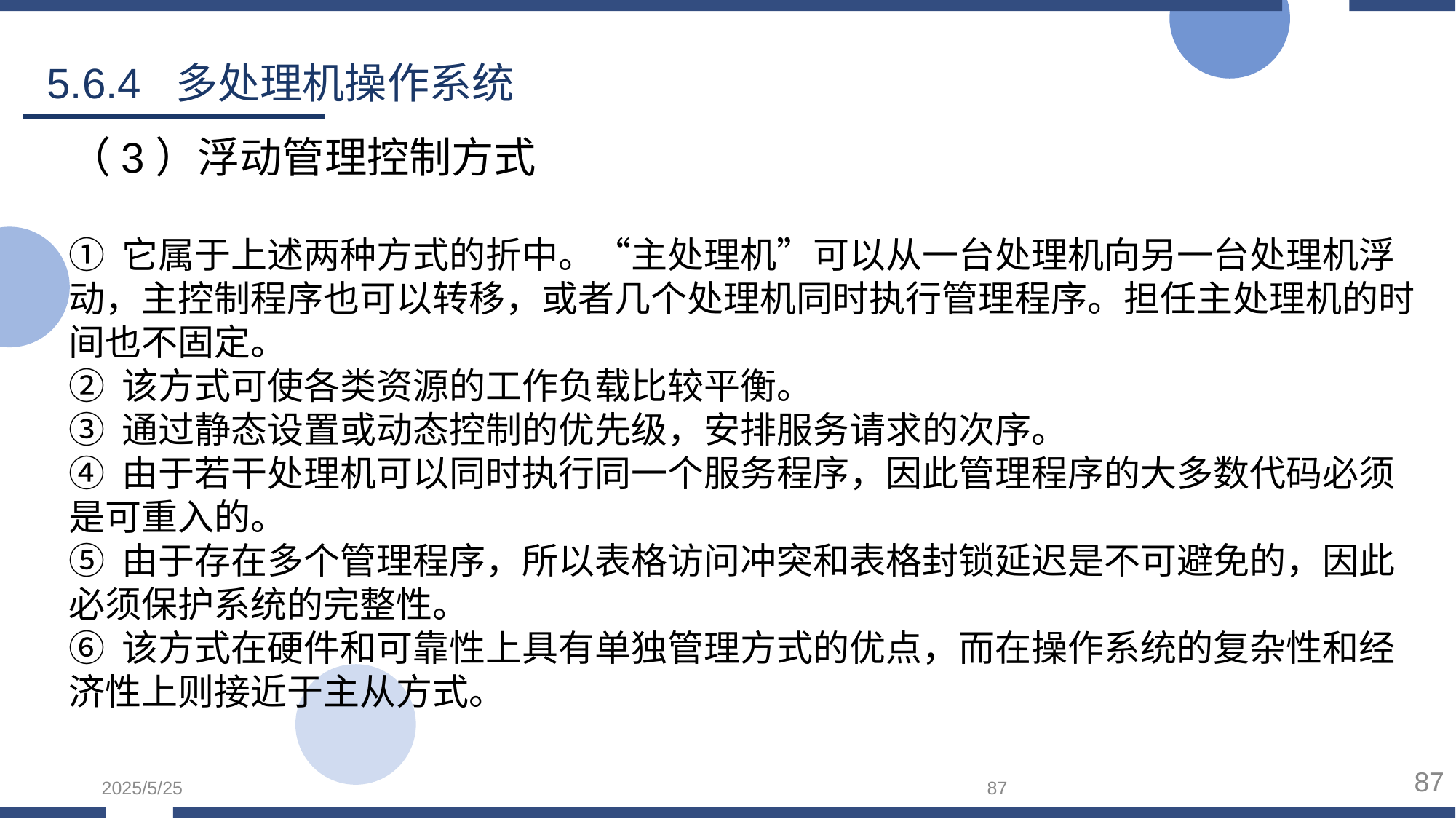

5.6.4  多处理机操作系统
（3）浮动管理控制方式

① 它属于上述两种方式的折中。“主处理机”可以从一台处理机向另一台处理机浮动，主控制程序也可以转移，或者几个处理机同时执行管理程序。担任主处理机的时间也不固定。
② 该方式可使各类资源的工作负载比较平衡。
③ 通过静态设置或动态控制的优先级，安排服务请求的次序。
④ 由于若干处理机可以同时执行同一个服务程序，因此管理程序的大多数代码必须是可重入的。
⑤ 由于存在多个管理程序，所以表格访问冲突和表格封锁延迟是不可避免的，因此必须保护系统的完整性。
⑥ 该方式在硬件和可靠性上具有单独管理方式的优点，而在操作系统的复杂性和经济性上则接近于主从方式。

87
2025/5/25
87